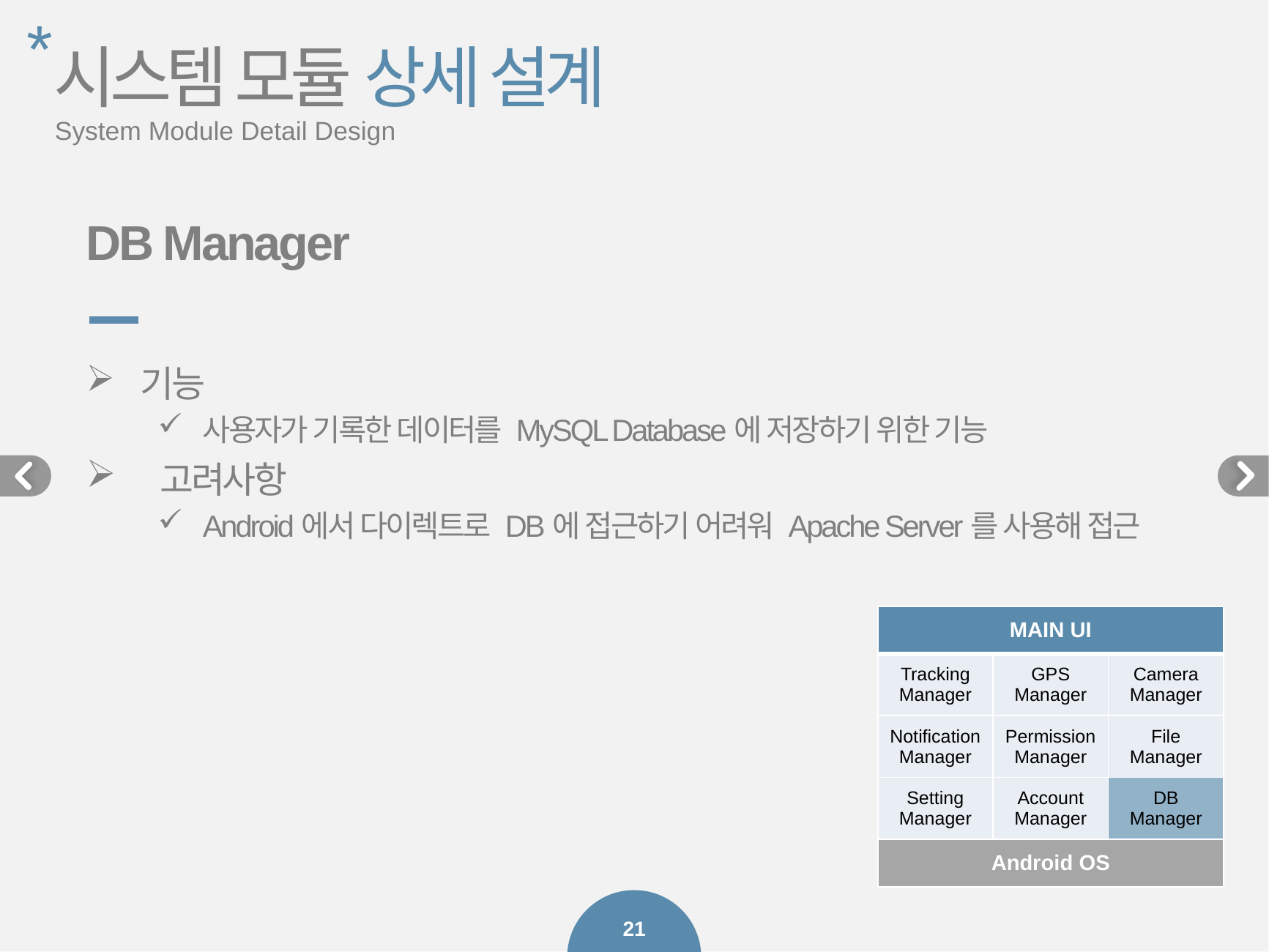

*
시스템 모듈 상세 설계
System Module Detail Design
DB Manager
기능
사용자가 기록한 데이터를 MySQL Database에 저장하기 위한 기능
 고려사항
Android에서 다이렉트로 DB에 접근하기 어려워 Apache Server를 사용해 접근

| MAIN UI |  |  |
| --- | --- | --- |
| Tracking Manager | GPS Manager | Camera Manager |
| Notification Manager | Permission Manager | File Manager |
| Setting Manager | Account Manager | DB Manager |
| Android OS |  |  |